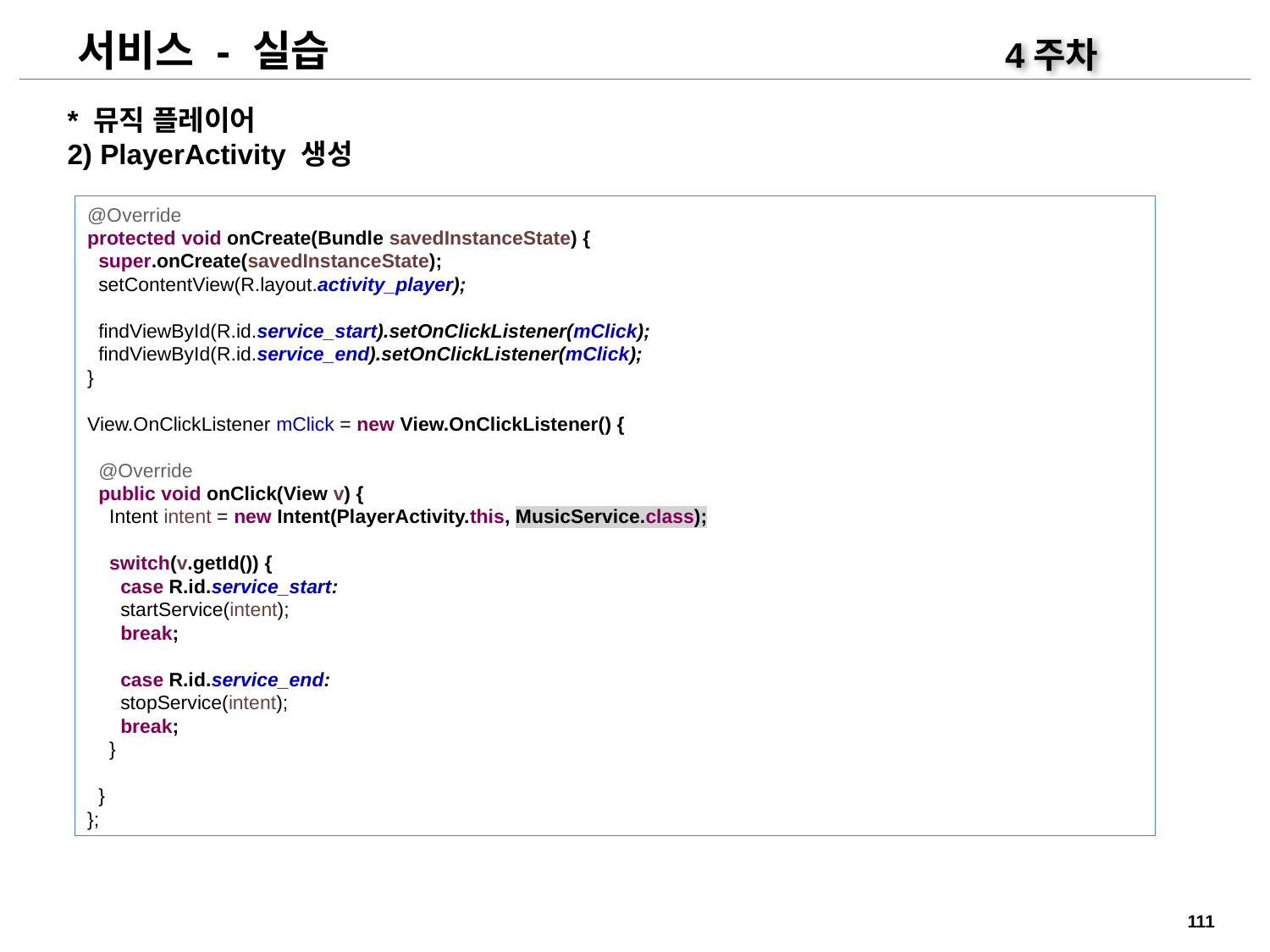

서비스 - 실습
4주차
* 뮤직 플레이어
2) PlayerActivity 생성
@Override
protected void onCreate(Bundle savedInstanceState) {
  super.onCreate(savedInstanceState);
  setContentView(R.layout.activity_player);

  findViewById(R.id.service_start).setOnClickListener(mClick);
  findViewById(R.id.service_end).setOnClickListener(mClick);
}

View.OnClickListener mClick = new View.OnClickListener() {

  @Override
  public void onClick(View v) {
    Intent intent = new Intent(PlayerActivity.this, MusicService.class);

    switch(v.getId()) {
      case R.id.service_start:
      startService(intent);
      break;

      case R.id.service_end:
      stopService(intent);
      break;
    }

  }
};